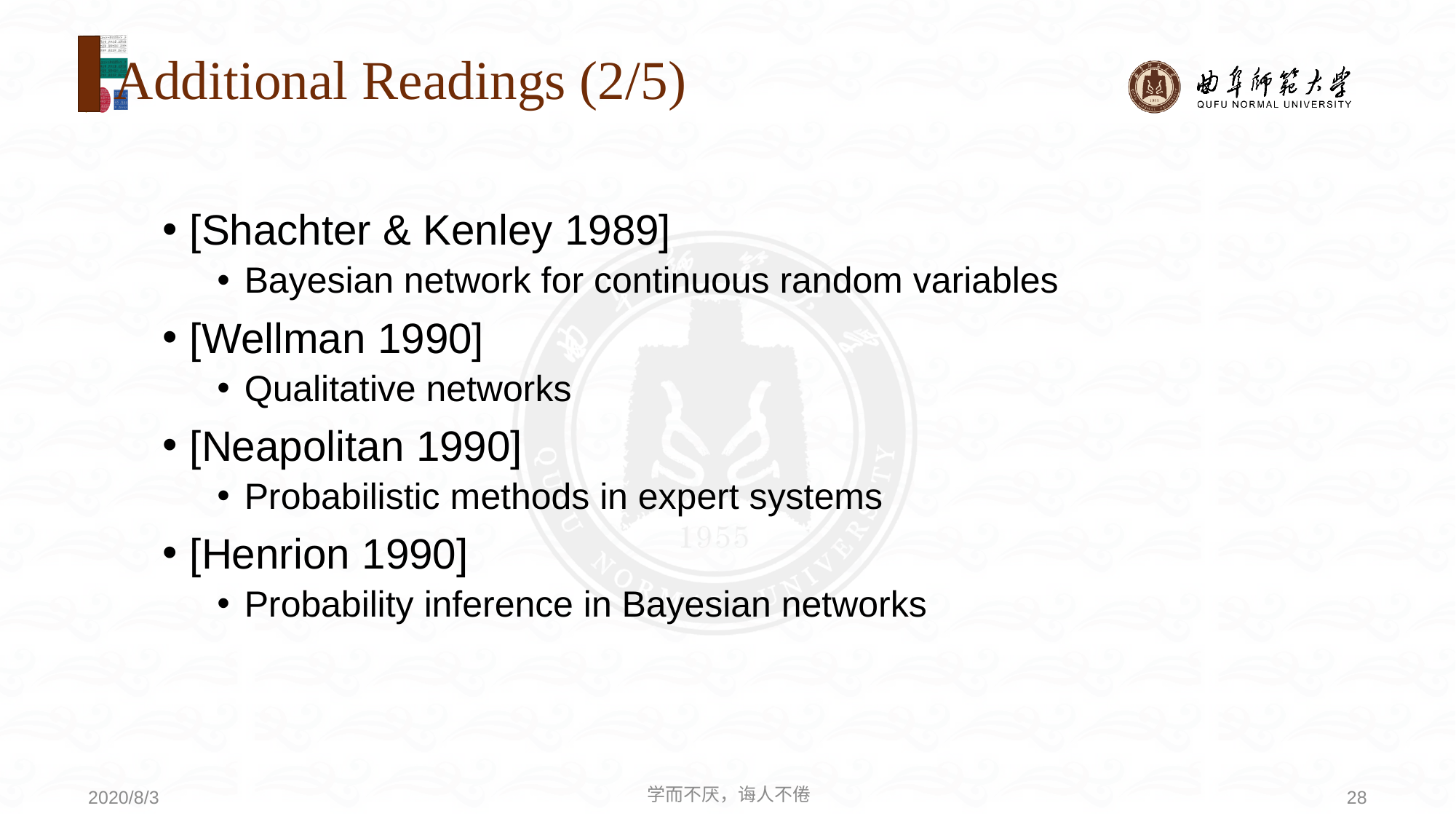

# Additional Readings (2/5)
[Shachter & Kenley 1989]
Bayesian network for continuous random variables
[Wellman 1990]
Qualitative networks
[Neapolitan 1990]
Probabilistic methods in expert systems
[Henrion 1990]
Probability inference in Bayesian networks
学而不厌，诲人不倦
28
2020/8/3